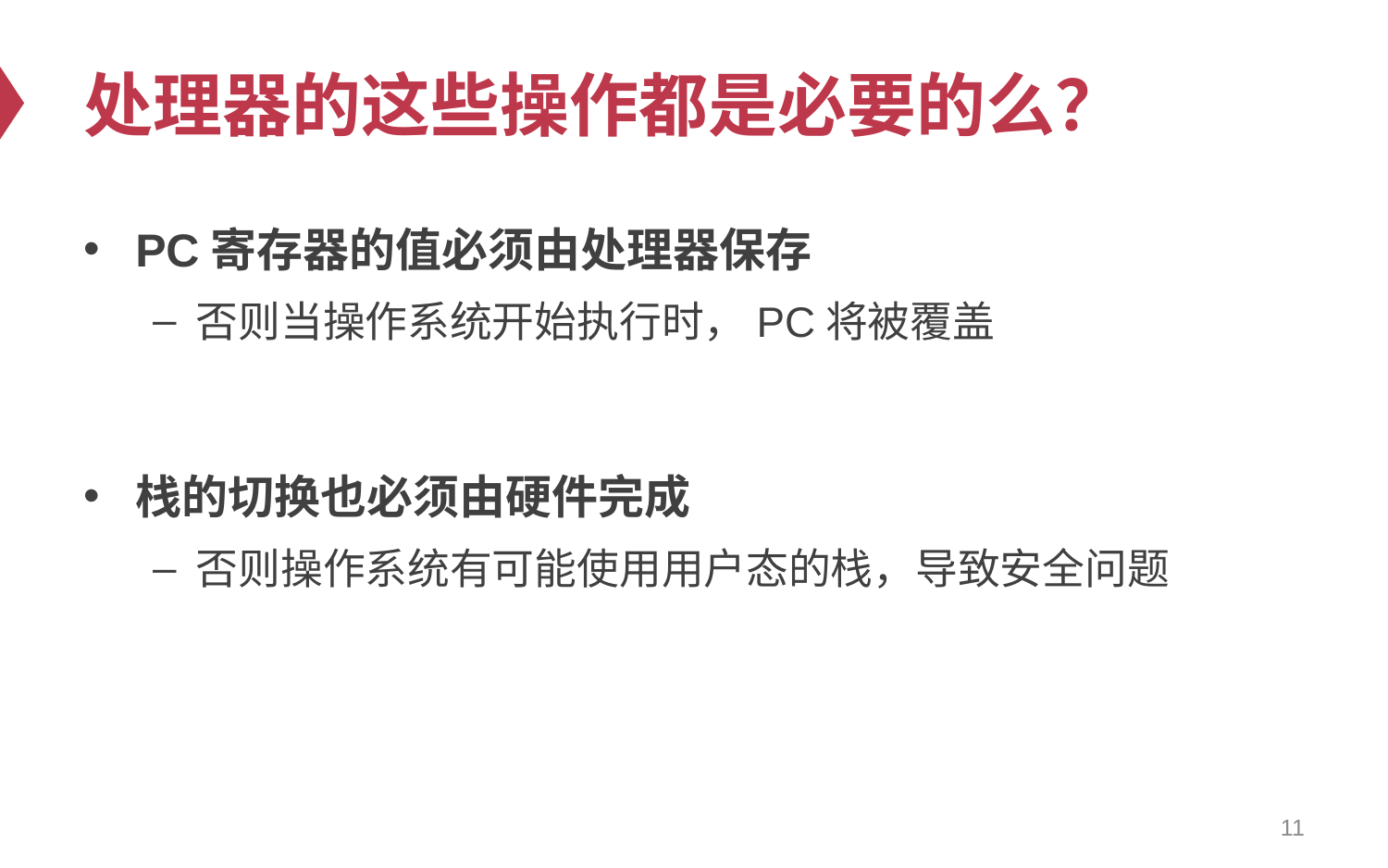

# 处理器的这些操作都是必要的么？
PC寄存器的值必须由处理器保存
否则当操作系统开始执行时，PC将被覆盖

栈的切换也必须由硬件完成
否则操作系统有可能使用用户态的栈，导致安全问题
11